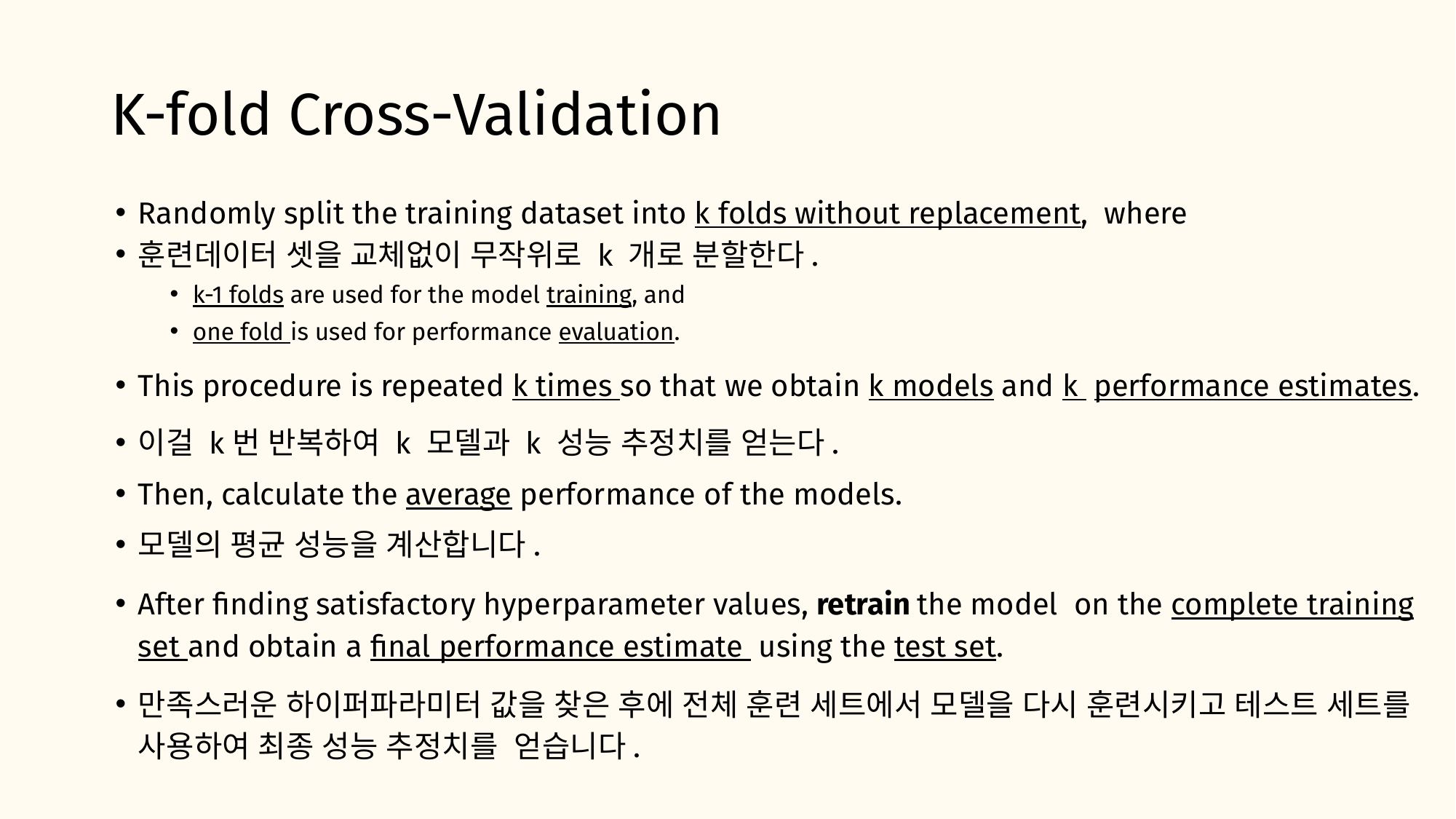

# K-fold Cross-Validation
Randomly split the training dataset into k folds without replacement,  where
훈련데이터 셋을 교체없이 무작위로 k 개로 분할한다.
k-1 folds are used for the model training, and
one fold is used for performance evaluation.
This procedure is repeated k times so that we obtain k models and k  performance estimates.
이걸 k번 반복하여 k 모델과 k 성능 추정치를 얻는다.
Then, calculate the average performance of the models.
모델의 평균 성능을 계산합니다.
After finding satisfactory hyperparameter values, retrain the model  on the complete training set and obtain a final performance estimate  using the test set.
만족스러운 하이퍼파라미터 값을 찾은 후에 전체 훈련 세트에서 모델을 다시 훈련시키고 테스트 세트를 사용하여 최종 성능 추정치를  얻습니다.